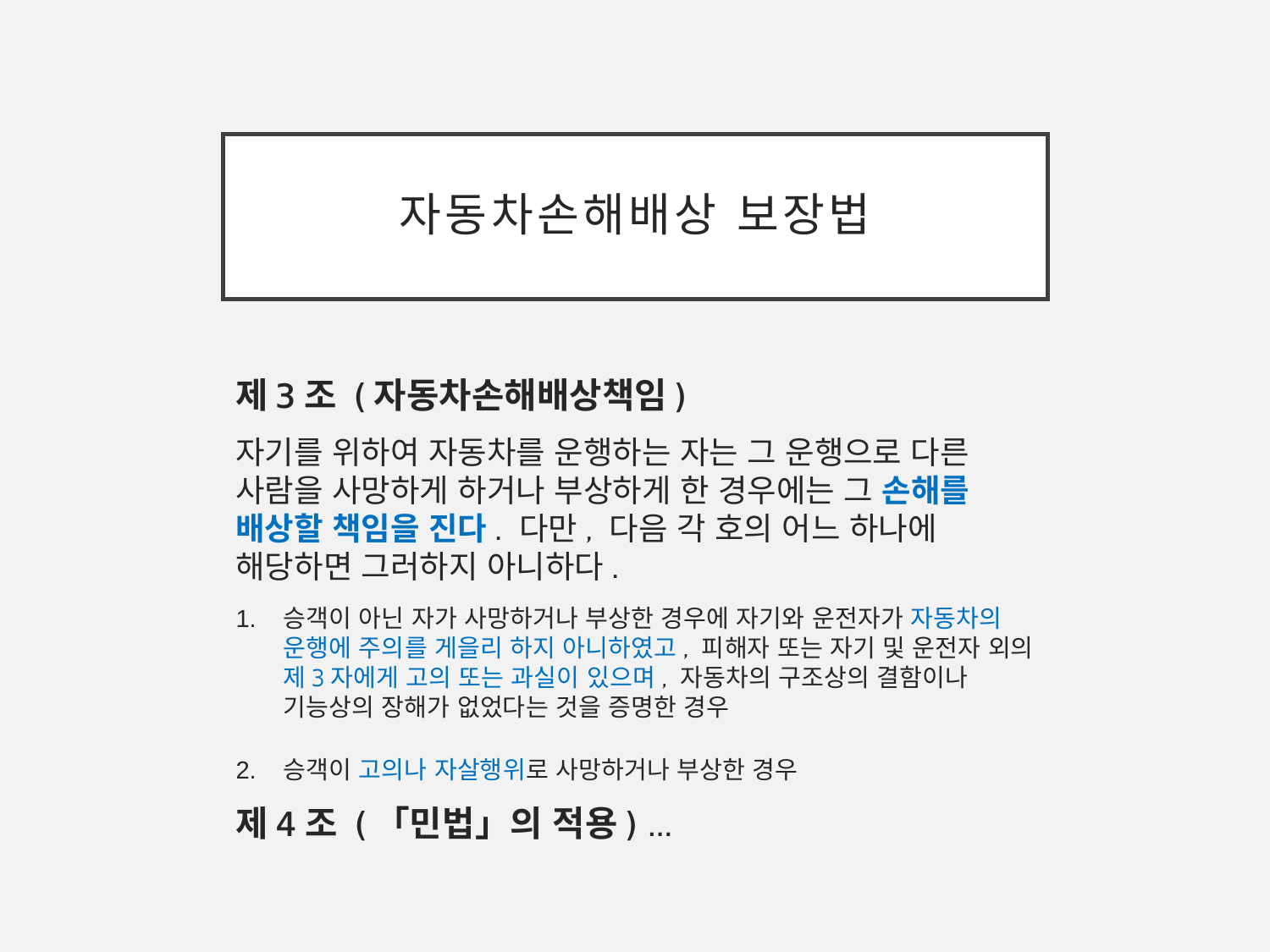

# 자동차손해배상 보장법
제3조 (자동차손해배상책임)
자기를 위하여 자동차를 운행하는 자는 그 운행으로 다른 사람을 사망하게 하거나 부상하게 한 경우에는 그 손해를 배상할 책임을 진다. 다만, 다음 각 호의 어느 하나에 해당하면 그러하지 아니하다.
승객이 아닌 자가 사망하거나 부상한 경우에 자기와 운전자가 자동차의 운행에 주의를 게을리 하지 아니하였고, 피해자 또는 자기 및 운전자 외의 제3자에게 고의 또는 과실이 있으며, 자동차의 구조상의 결함이나 기능상의 장해가 없었다는 것을 증명한 경우
승객이 고의나 자살행위로 사망하거나 부상한 경우
제4조 (「민법」의 적용) …